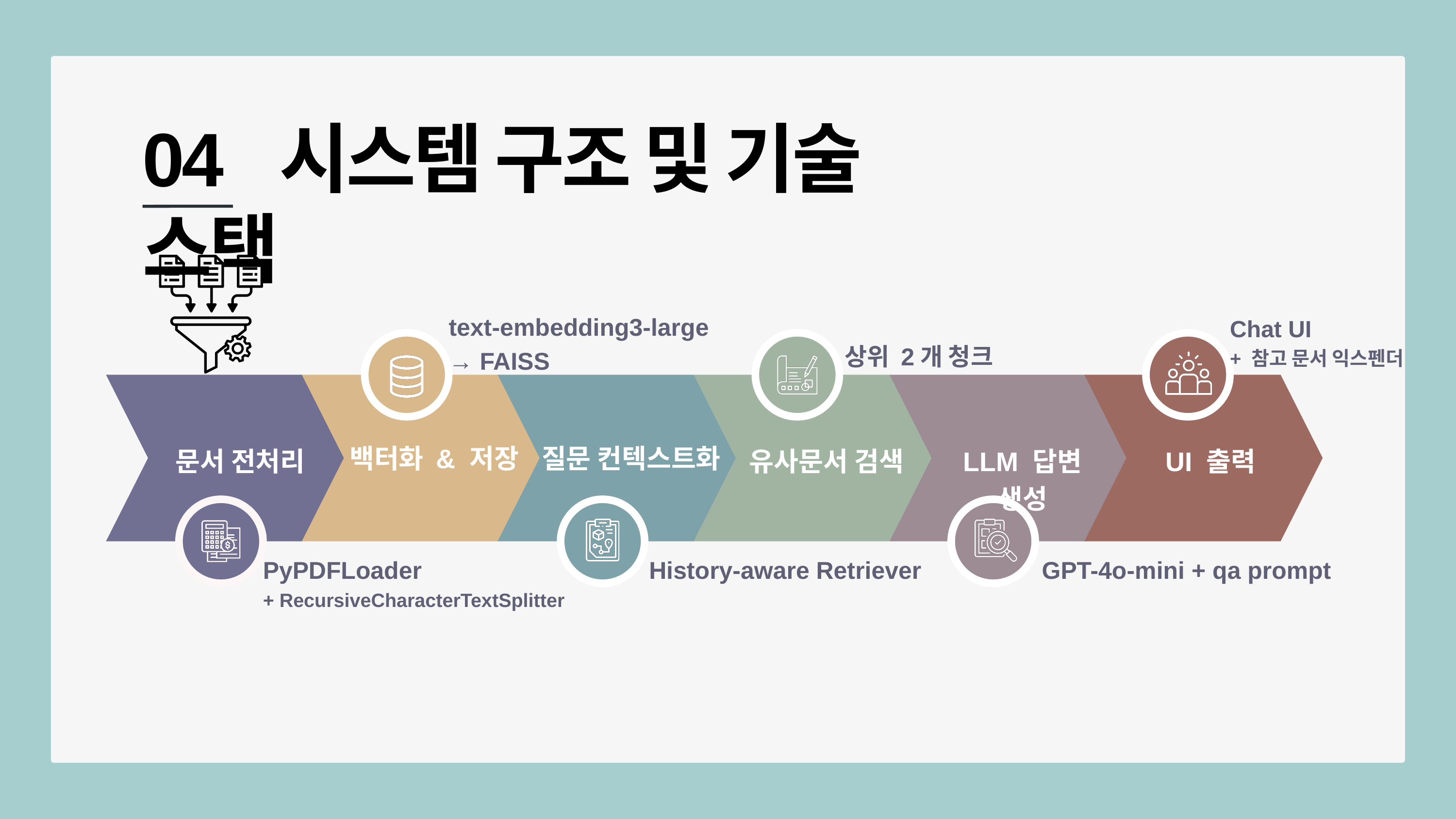

04  시스템 구조 및 기술 스택

text-embedding3-large
→ FAISS
Chat UI
+ 참고 문서 익스펜더

상위 2개 청크

백터화 & 저장
질문 컨텍스트화
문서 전처리
유사문서 검색
LLM 답변 생성
UI 출력

GPT-4o-mini + qa prompt
PyPDFLoader
+ RecursiveCharacterTextSplitter
History-aware Retriever